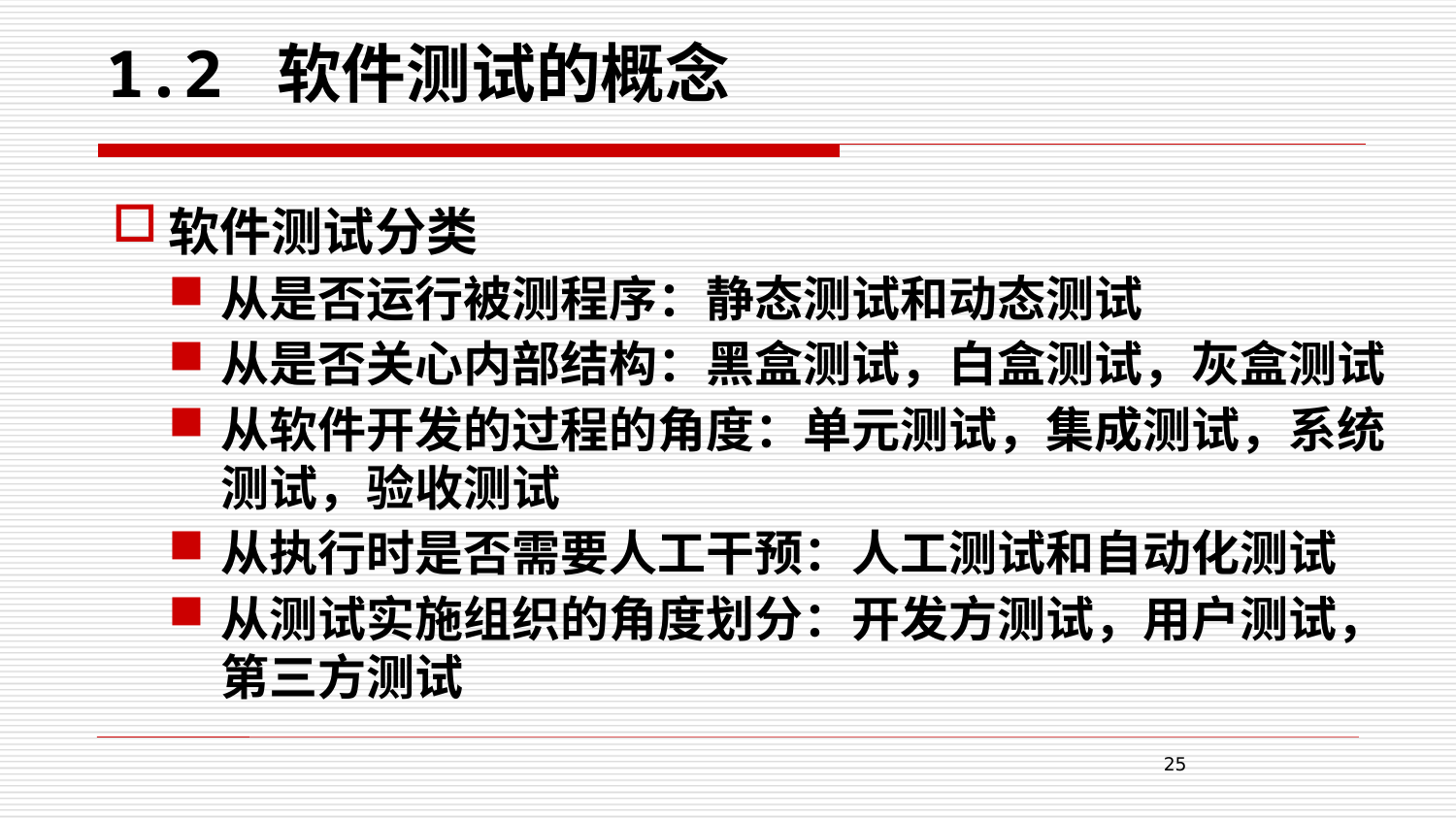

# 1.2 软件测试的概念
软件测试分类
从是否运行被测程序：静态测试和动态测试
从是否关心内部结构：黑盒测试，白盒测试，灰盒测试
从软件开发的过程的角度：单元测试，集成测试，系统测试，验收测试
从执行时是否需要人工干预：人工测试和自动化测试
从测试实施组织的角度划分：开发方测试，用户测试，第三方测试
25